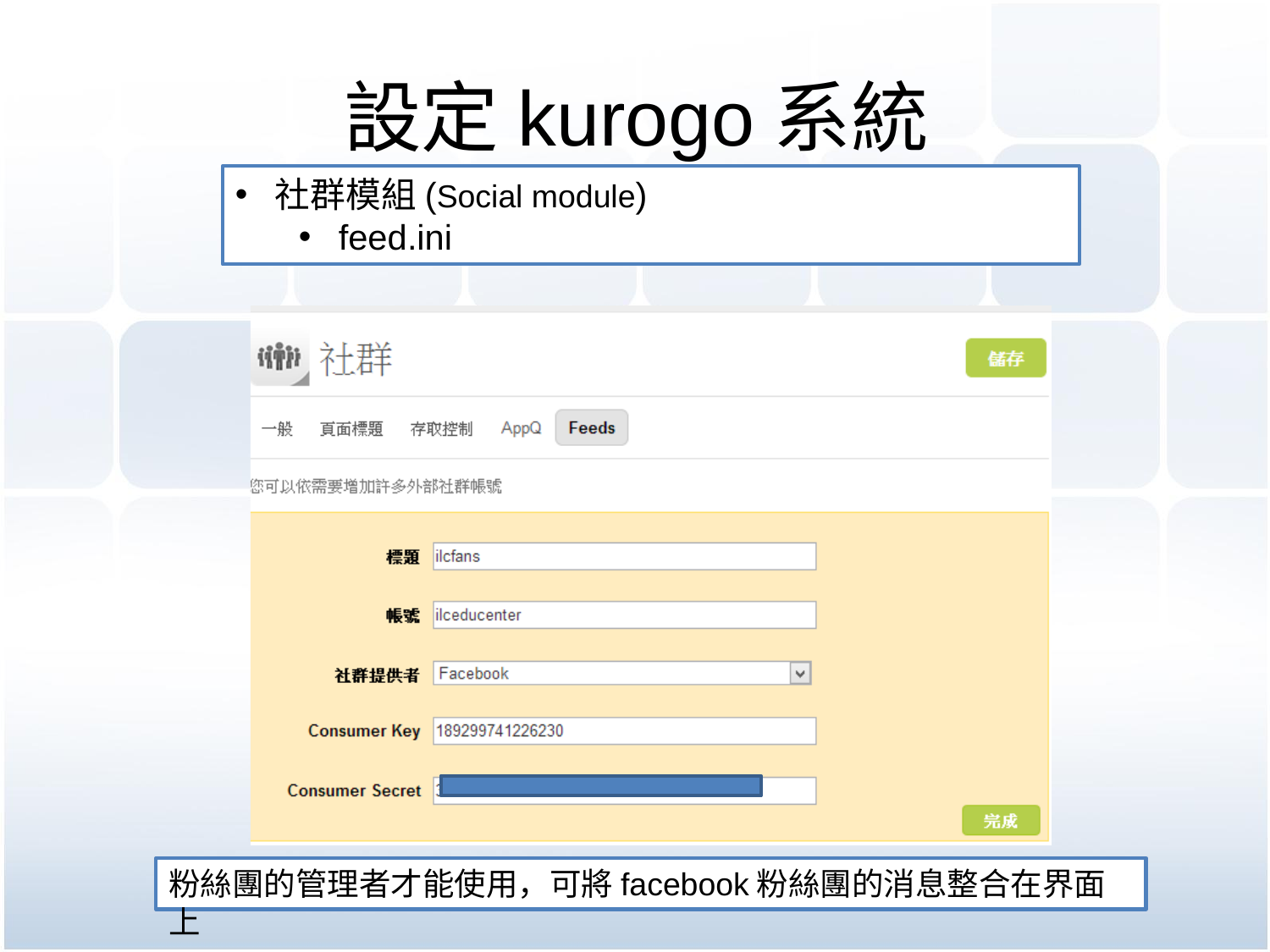

# 設定kurogo系統
社群模組(Social module)
feed.ini

粉絲團的管理者才能使用，可將facebook粉絲團的消息整合在界面上